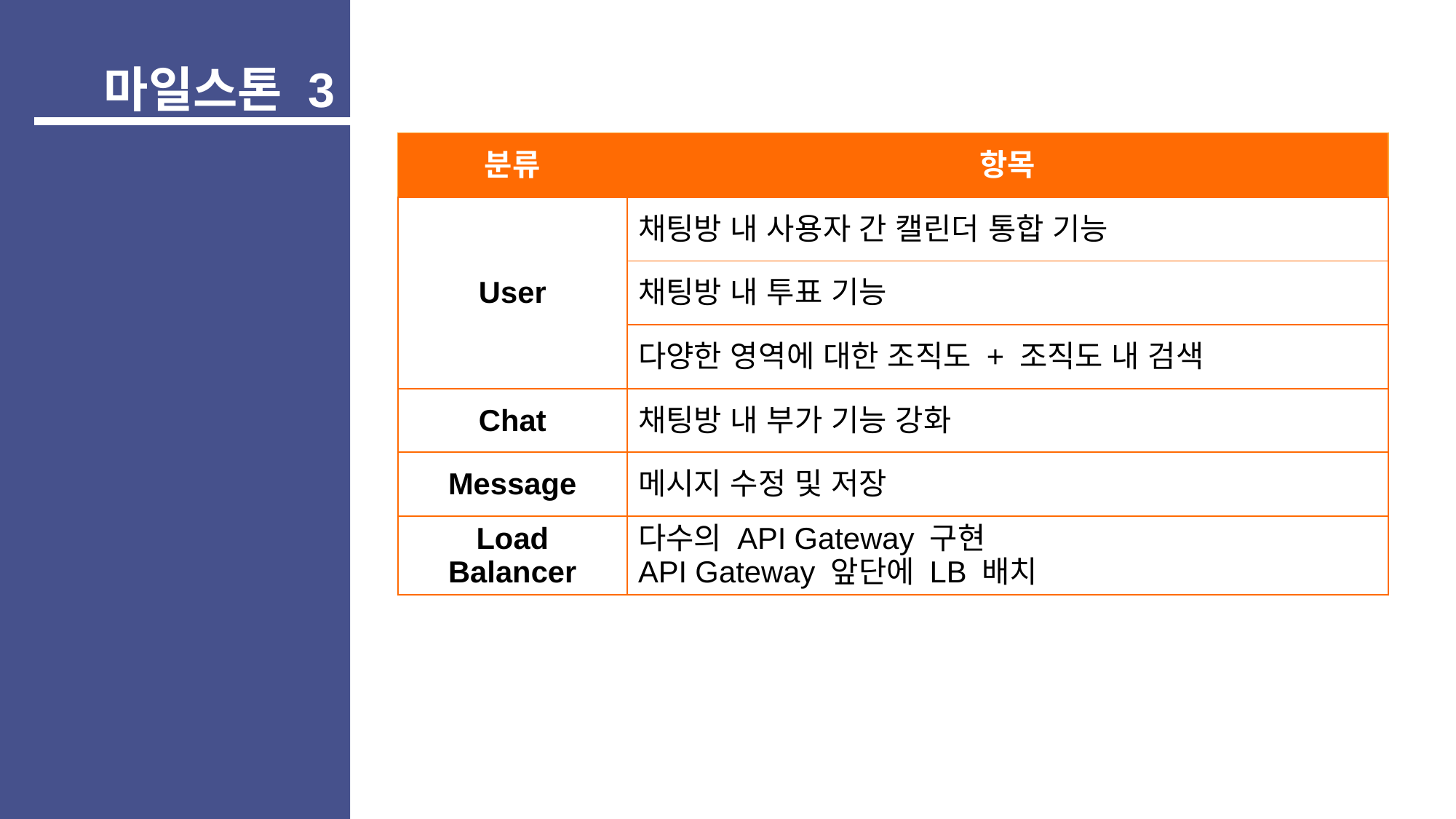

마일스톤 3

| 분류 | 항목 |
| --- | --- |
| User | 채팅방 내 사용자 간 캘린더 통합 기능 |
|  | 채팅방 내 투표 기능 |
|  | 다양한 영역에 대한 조직도 + 조직도 내 검색 |
| Chat | 채팅방 내 부가 기능 강화 |
| Message | 메시지 수정 및 저장 |
| Load Balancer | 다수의 API Gateway 구현 API Gateway 앞단에 LB 배치 |